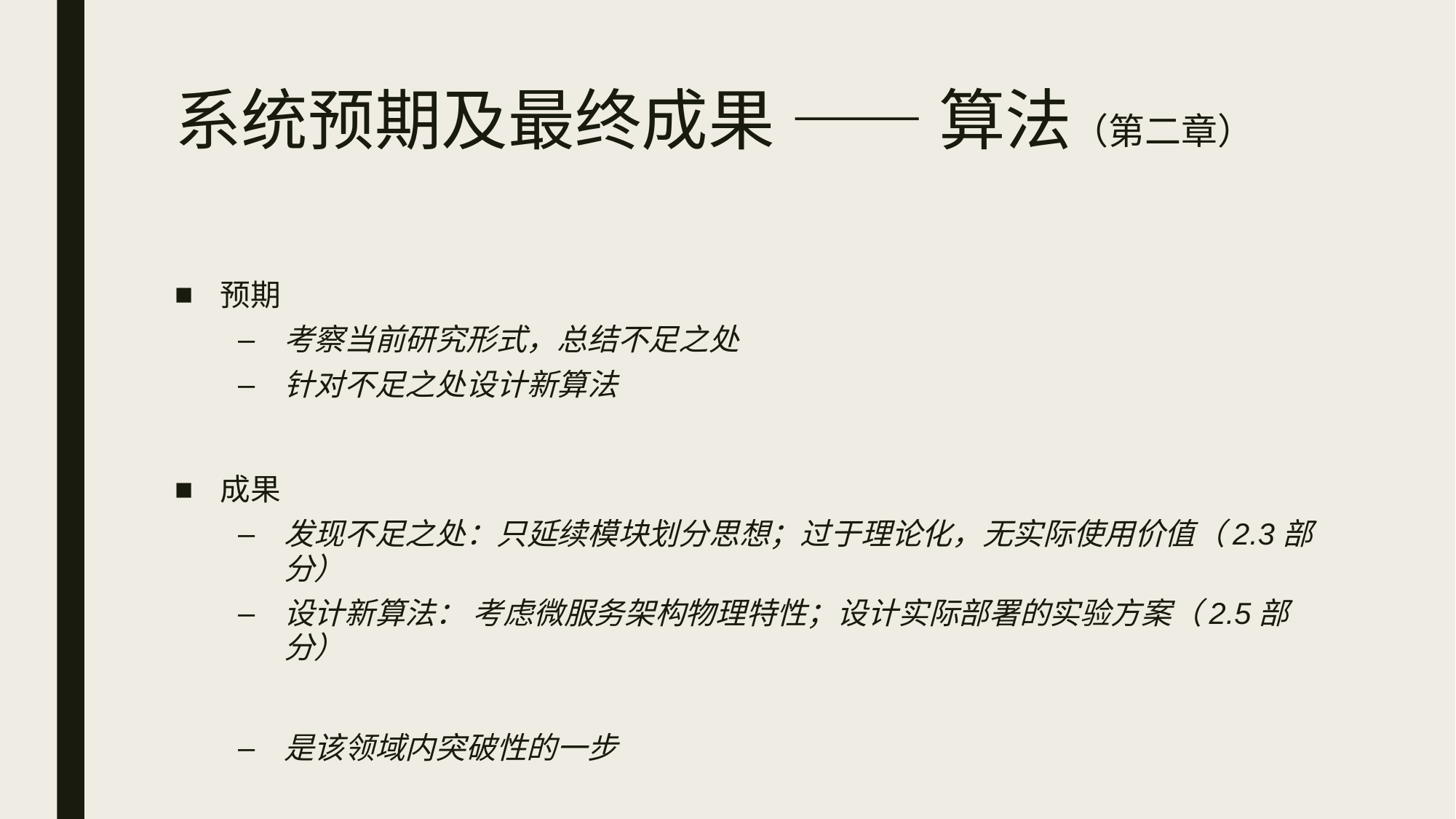

# 系统预期及最终成果 —— 算法（第二章）
预期
考察当前研究形式，总结不足之处
针对不足之处设计新算法

成果
发现不足之处：只延续模块划分思想；过于理论化，无实际使用价值（2.3部分）
设计新算法： 考虑微服务架构物理特性；设计实际部署的实验方案（2.5部分）

是该领域内突破性的一步